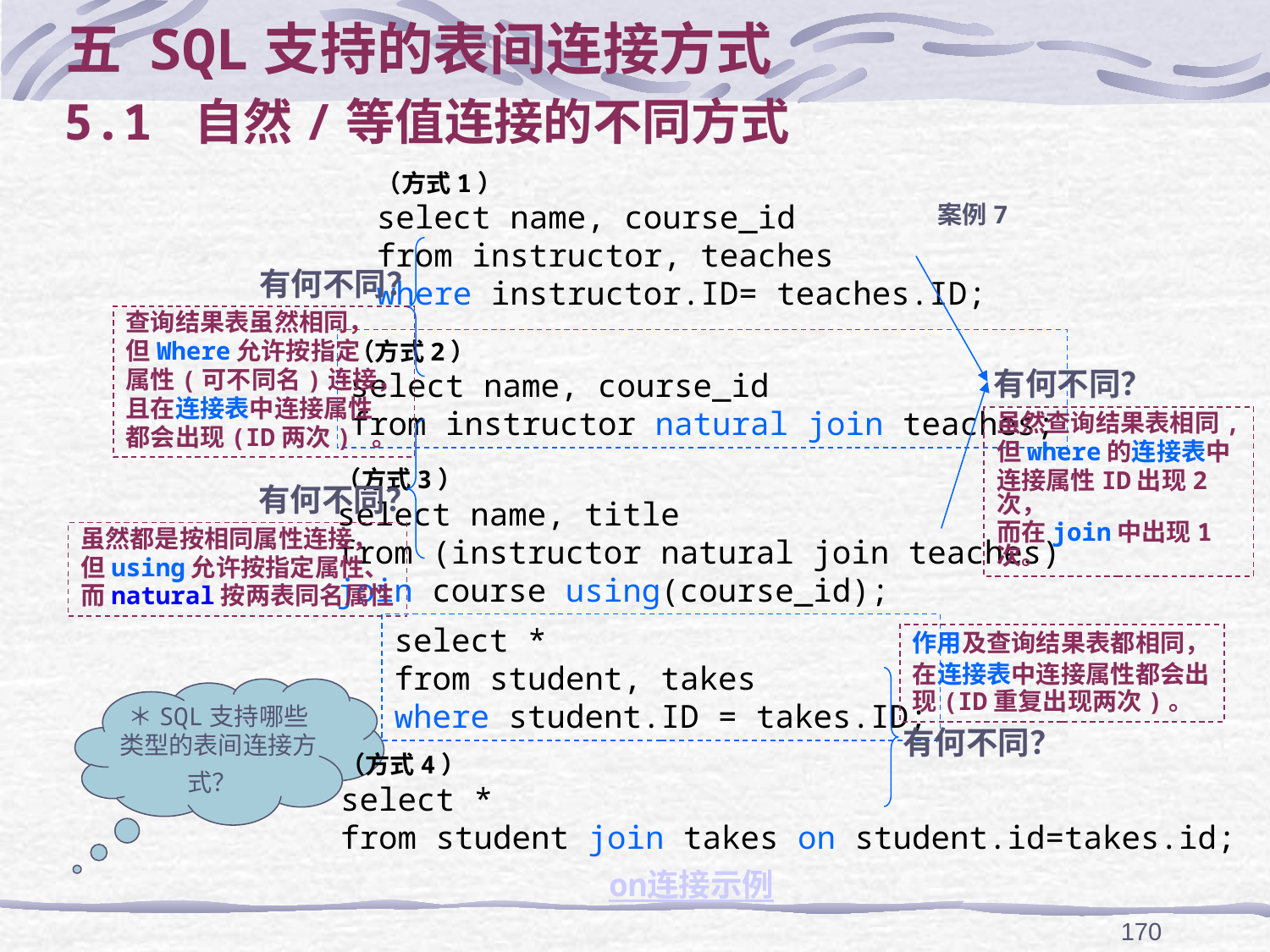

# 五 SQL支持的表间连接方式
5.1 自然/等值连接的不同方式
（方式1）
select name, course_id
from instructor, teaches
where instructor.ID= teaches.ID;
案例7

有何不同？
查询结果表虽然相同，
但Where允许按指定
属性(可不同名)连接，
且在连接表中连接属性
都会出现(ID两次) 。
（方式2）
select name, course_id
from instructor natural join teaches;
有何不同？
虽然查询结果表相同,
但where的连接表中
连接属性ID出现2次，
而在join中出现1次。

（方式3）
select name, title
from (instructor natural join teaches)
join course using(course_id);
有何不同？
虽然都是按相同属性连接，
但using允许按指定属性、
而natural按两表同名属性
select *
from student, takes
where student.ID = takes.ID;
作用及查询结果表都相同，
在连接表中连接属性都会出现(ID重复出现两次)。

＊SQL支持哪些类型的表间连接方式？
有何不同？
（方式4）
select *
from student join takes on student.id=takes.id;
on连接示例
170